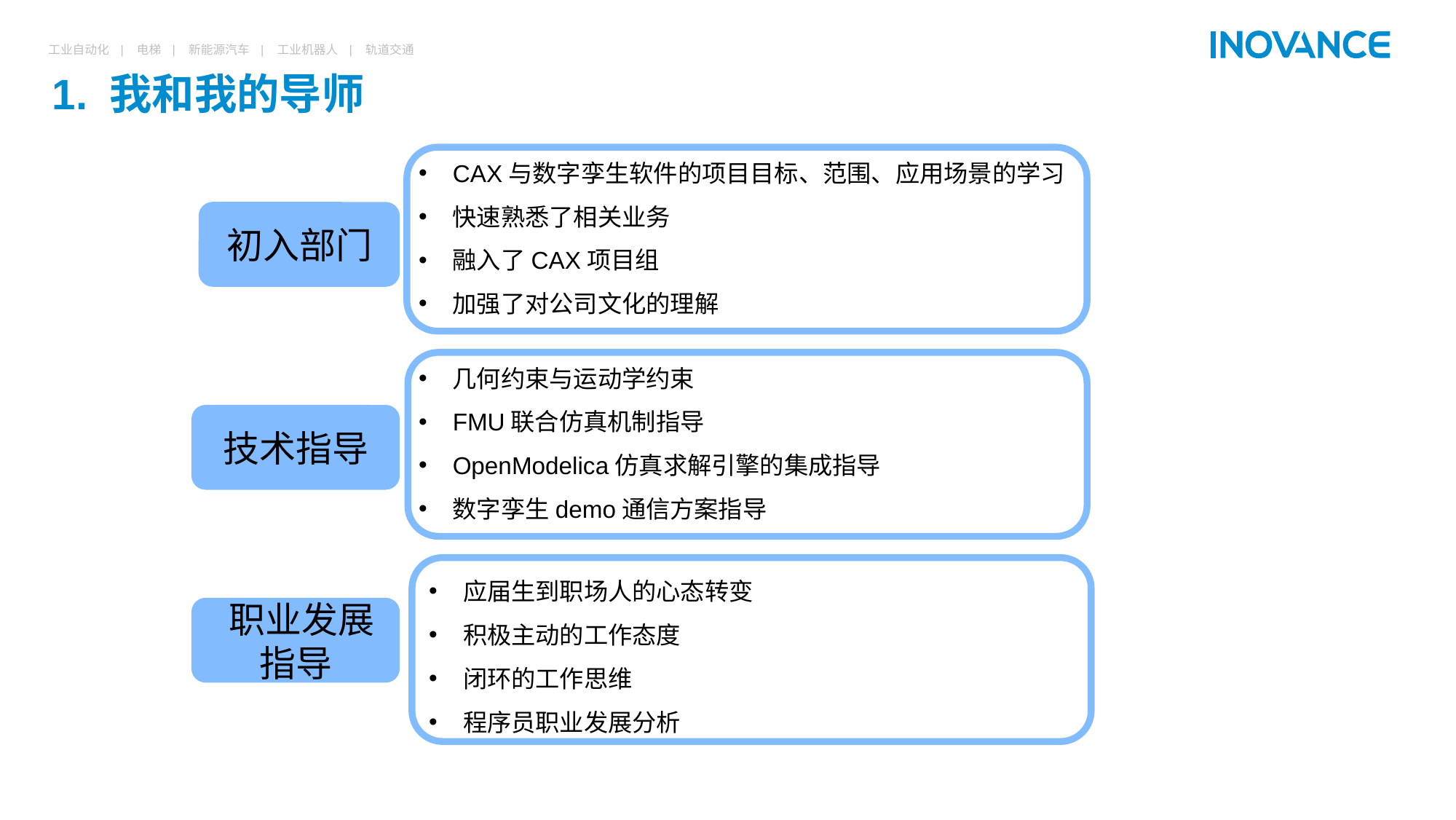

# 1. 我和我的导师
CAX与数字孪生软件的项目目标、范围、应用场景的学习
快速熟悉了相关业务
融入了CAX项目组
加强了对公司文化的理解

初入部门
几何约束与运动学约束
FMU联合仿真机制指导
OpenModelica仿真求解引擎的集成指导
数字孪生demo通信方案指导

技术指导
应届生到职场人的心态转变
积极主动的工作态度
闭环的工作思维
程序员职业发展分析

 职业发展指导